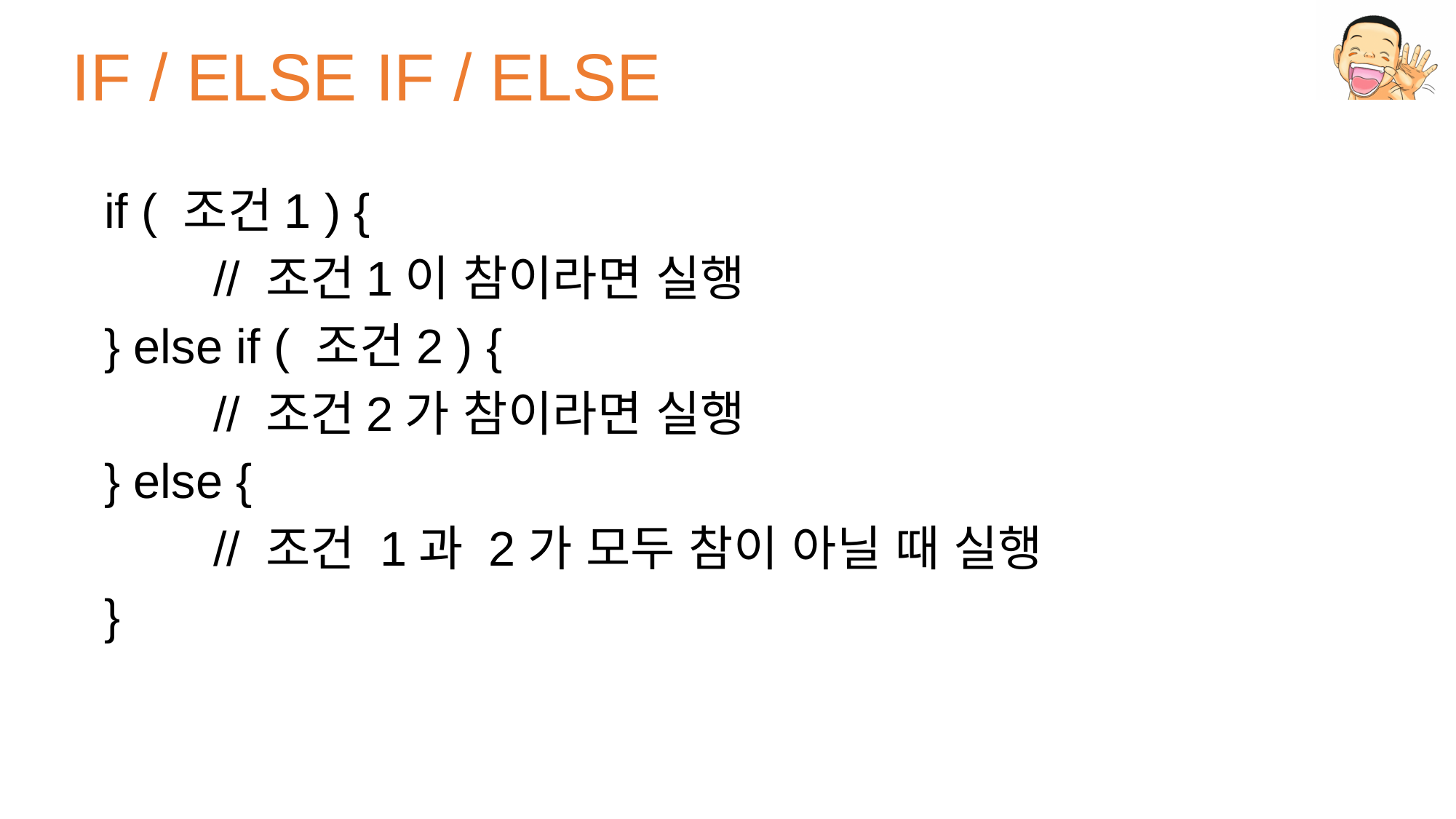

# IF / ELSE IF / ELSE
if ( 조건1 ) {
	// 조건1이 참이라면 실행
} else if ( 조건2 ) {
	// 조건2가 참이라면 실행
} else {
	// 조건 1과 2가 모두 참이 아닐 때 실행
}